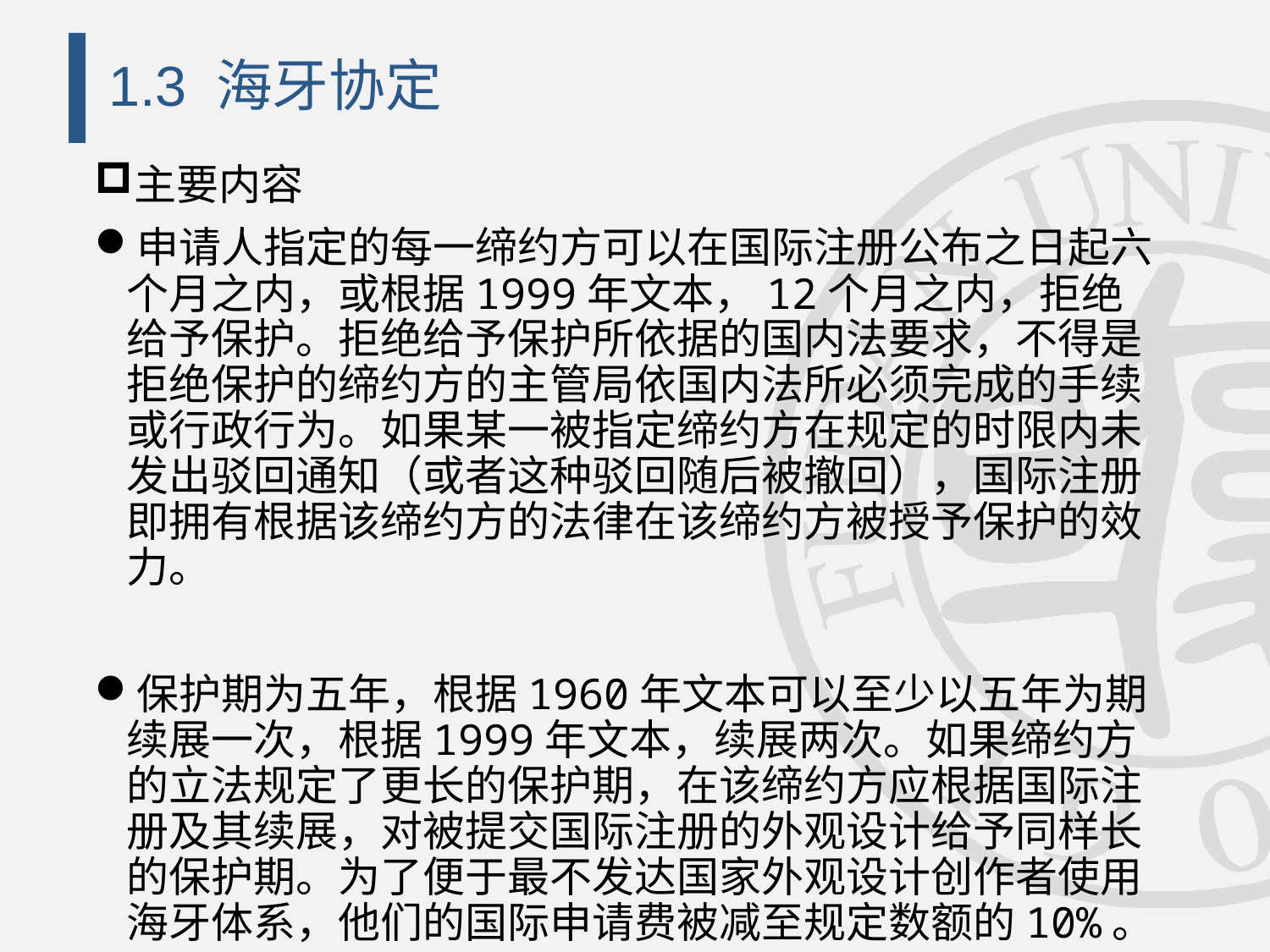

# 1.3 海牙协定
主要内容
申请人指定的每一缔约方可以在国际注册公布之日起六个月之内，或根据1999年文本，12个月之内，拒绝给予保护。拒绝给予保护所依据的国内法要求，不得是拒绝保护的缔约方的主管局依国内法所必须完成的手续或行政行为。如果某一被指定缔约方在规定的时限内未发出驳回通知（或者这种驳回随后被撤回），国际注册即拥有根据该缔约方的法律在该缔约方被授予保护的效力。

保护期为五年，根据1960年文本可以至少以五年为期续展一次，根据1999年文本，续展两次。如果缔约方的立法规定了更长的保护期，在该缔约方应根据国际注册及其续展，对被提交国际注册的外观设计给予同样长的保护期。为了便于最不发达国家外观设计创作者使用海牙体系，他们的国际申请费被减至规定数额的10%。